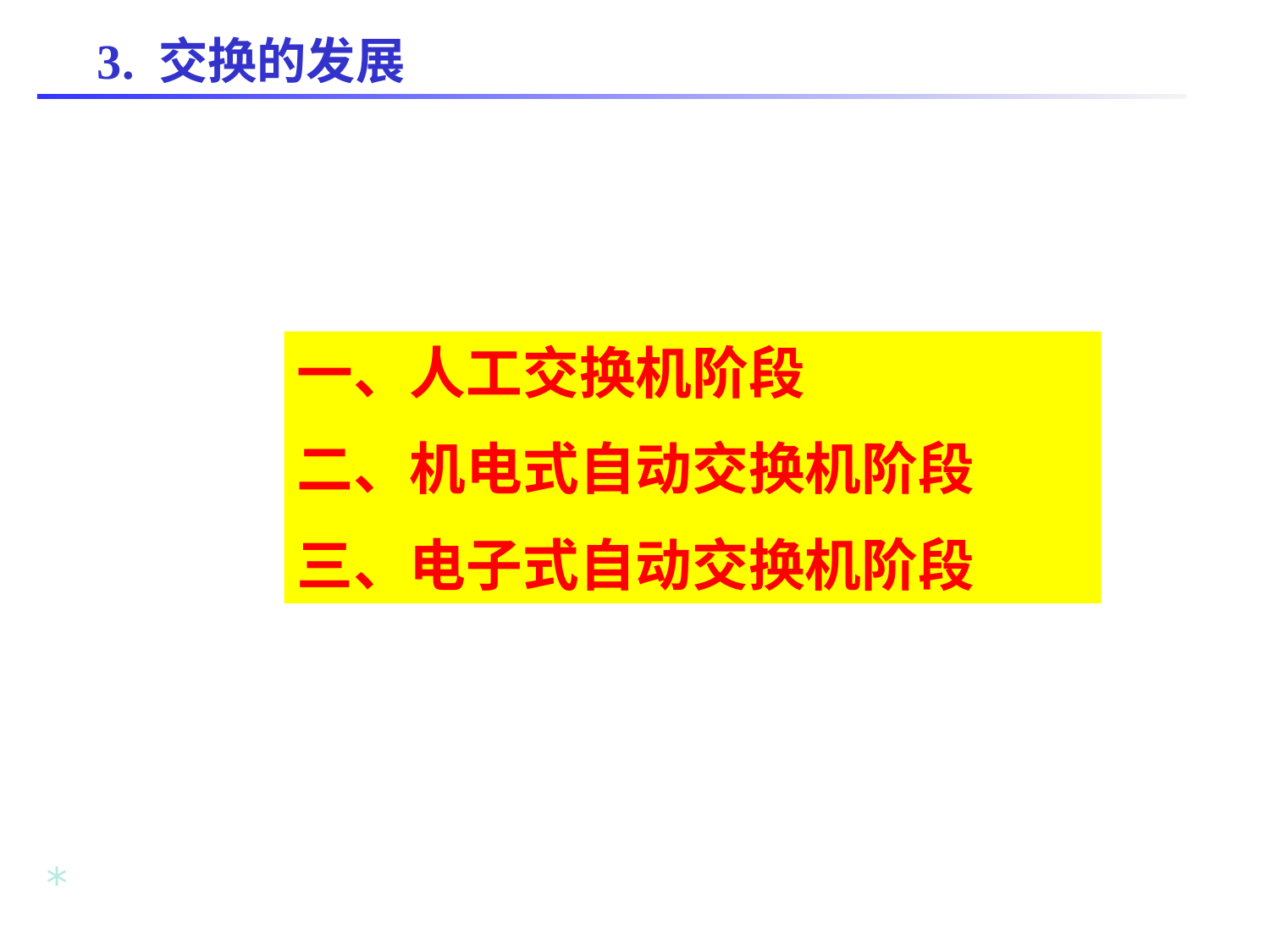

3. 交换的发展
一、人工交换机阶段
二、机电式自动交换机阶段
三、电子式自动交换机阶段
*